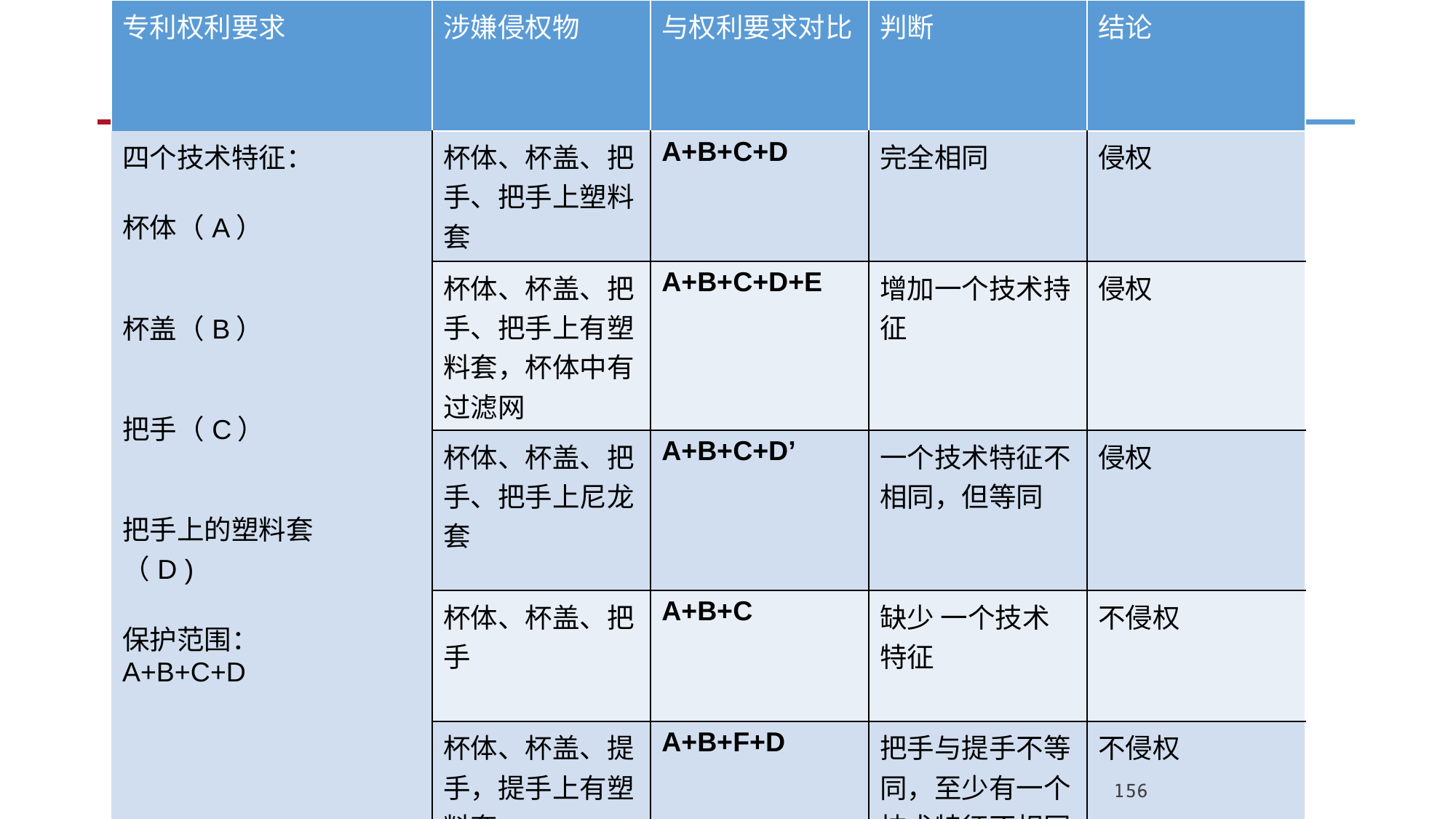

| 专利权利要求 | 涉嫌侵权物 | 与权利要求对比 | 判断 | 结论 |
| --- | --- | --- | --- | --- |
| 四个技术特征： 杯体（A） 杯盖（B） 把手（C） 把手上的塑料套 （D ) 保护范围： A+B+C+D | 杯体、杯盖、把手、把手上塑料套 | A+B+C+D | 完全相同 | 侵权 |
|  | 杯体、杯盖、把手、把手上有塑料套，杯体中有过滤网 | A+B+C+D+E | 增加一个技术持征 | 侵权 |
|  | 杯体、杯盖、把手、把手上尼龙套 | A+B+C+D’ | 一个技术特征不相同，但等同 | 侵权 |
|  | 杯体、杯盖、把手 | A+B+C | 缺少 一个技术特征 | 不侵权 |
|  | 杯体、杯盖、提手，提手上有塑料套 | A+B+F+D | 把手与提手不等同，至少有一个技术特征不相同也不等同 | 不侵权 |
#
156